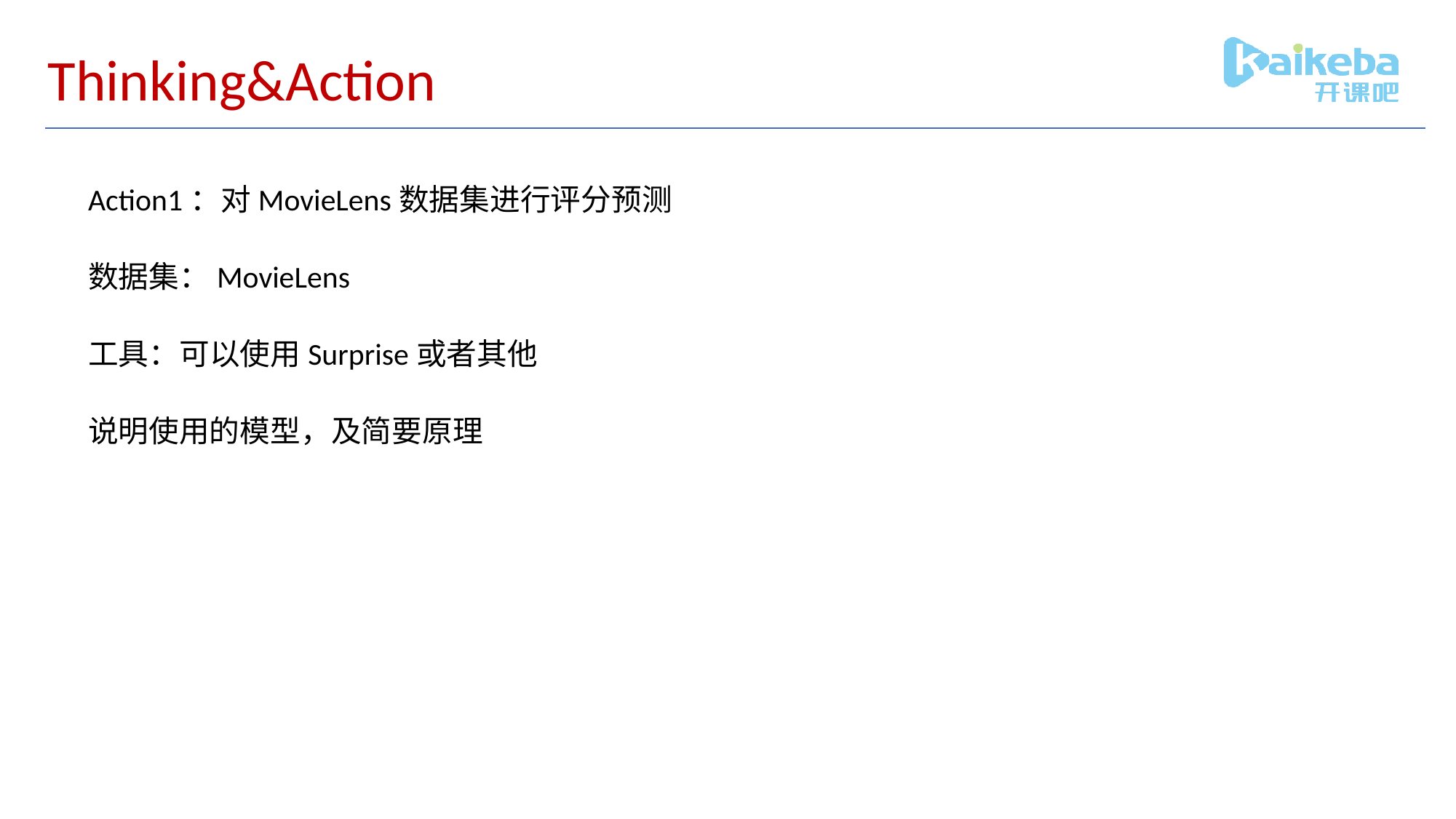

# Thinking&Action
Action1：对MovieLens数据集进行评分预测
数据集：MovieLens
工具：可以使用Surprise或者其他
说明使用的模型，及简要原理